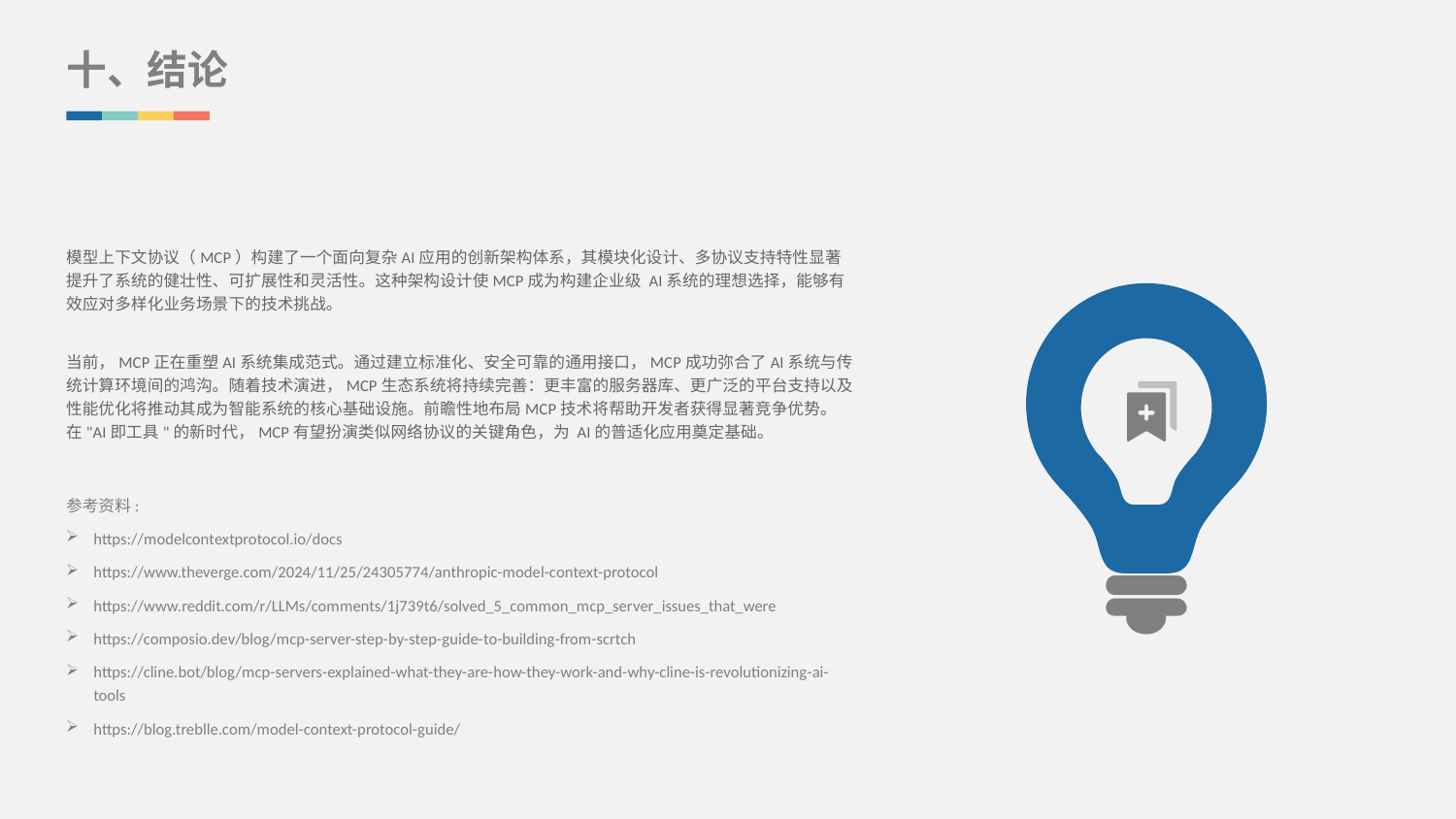

十、结论

模型上下文协议（MCP）构建了一个面向复杂AI应用的创新架构体系，其模块化设计、多协议支持特性显著提升了系统的健壮性、可扩展性和灵活性。这种架构设计使MCP成为构建企业级 AI系统的理想选择，能够有效应对多样化业务场景下的技术挑战。

当前，MCP正在重塑AI系统集成范式。通过建立标准化、安全可靠的通用接口，MCP成功弥合了AI系统与传统计算环境间的鸿沟。随着技术演进，MCP生态系统将持续完善：更丰富的服务器库、更广泛的平台支持以及性能优化将推动其成为智能系统的核心基础设施。前瞻性地布局MCP技术将帮助开发者获得显著竞争优势。在"AI即工具"的新时代，MCP有望扮演类似网络协议的关键角色，为 AI的普适化应用奠定基础。

参考资料:
https://modelcontextprotocol.io/docs
https://www.theverge.com/2024/11/25/24305774/anthropic-model-context-protocol
https://www.reddit.com/r/LLMs/comments/1j739t6/solved_5_common_mcp_server_issues_that_were
https://composio.dev/blog/mcp-server-step-by-step-guide-to-building-from-scrtch
https://cline.bot/blog/mcp-servers-explained-what-they-are-how-they-work-and-why-cline-is-revolutionizing-ai-tools
https://blog.treblle.com/model-context-protocol-guide/